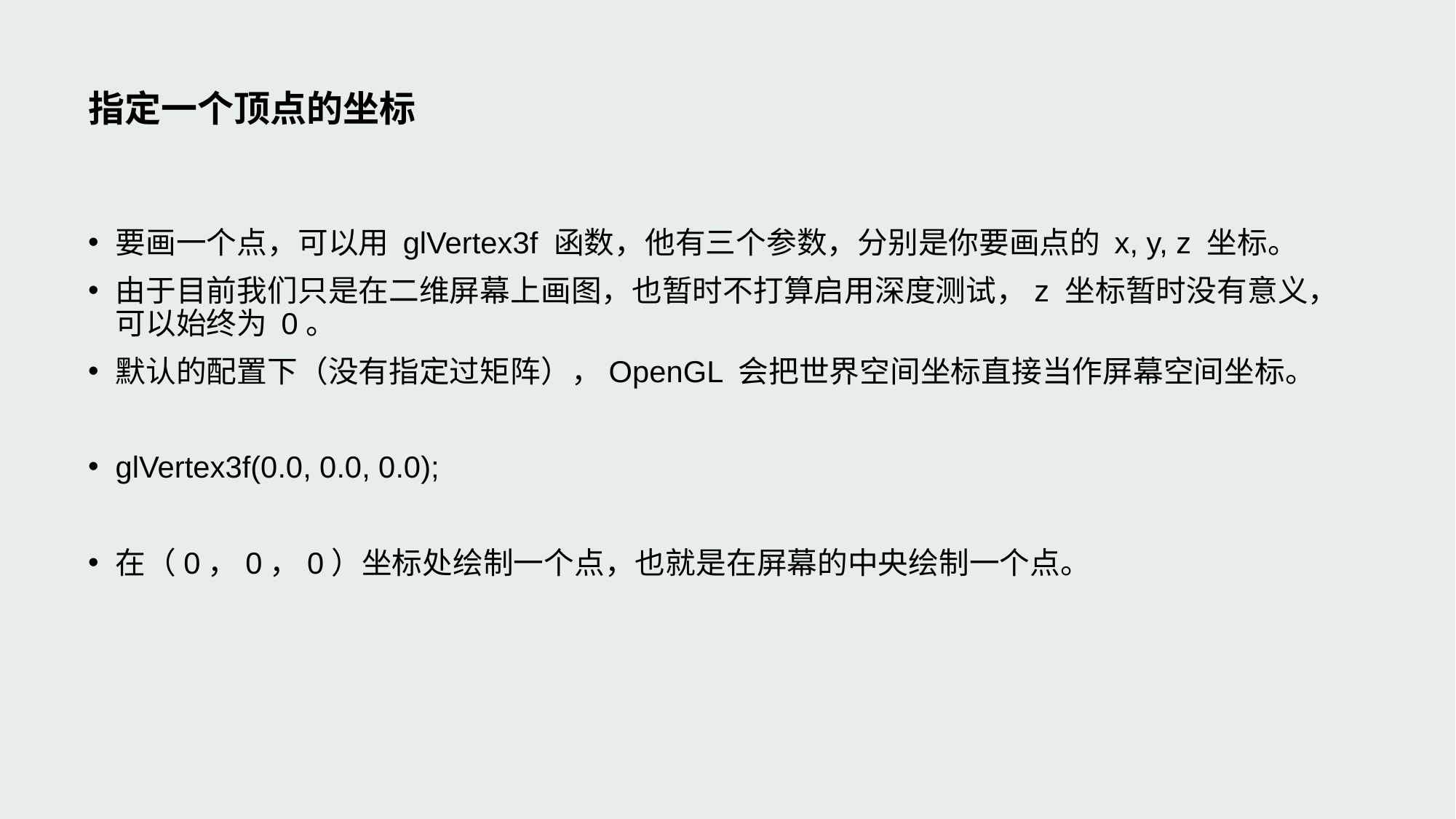

# 指定一个顶点的坐标
要画一个点，可以用 glVertex3f 函数，他有三个参数，分别是你要画点的 x, y, z 坐标。
由于目前我们只是在二维屏幕上画图，也暂时不打算启用深度测试，z 坐标暂时没有意义，可以始终为 0。
默认的配置下（没有指定过矩阵），OpenGL 会把世界空间坐标直接当作屏幕空间坐标。

glVertex3f(0.0, 0.0, 0.0);

在（0，0，0）坐标处绘制一个点，也就是在屏幕的中央绘制一个点。